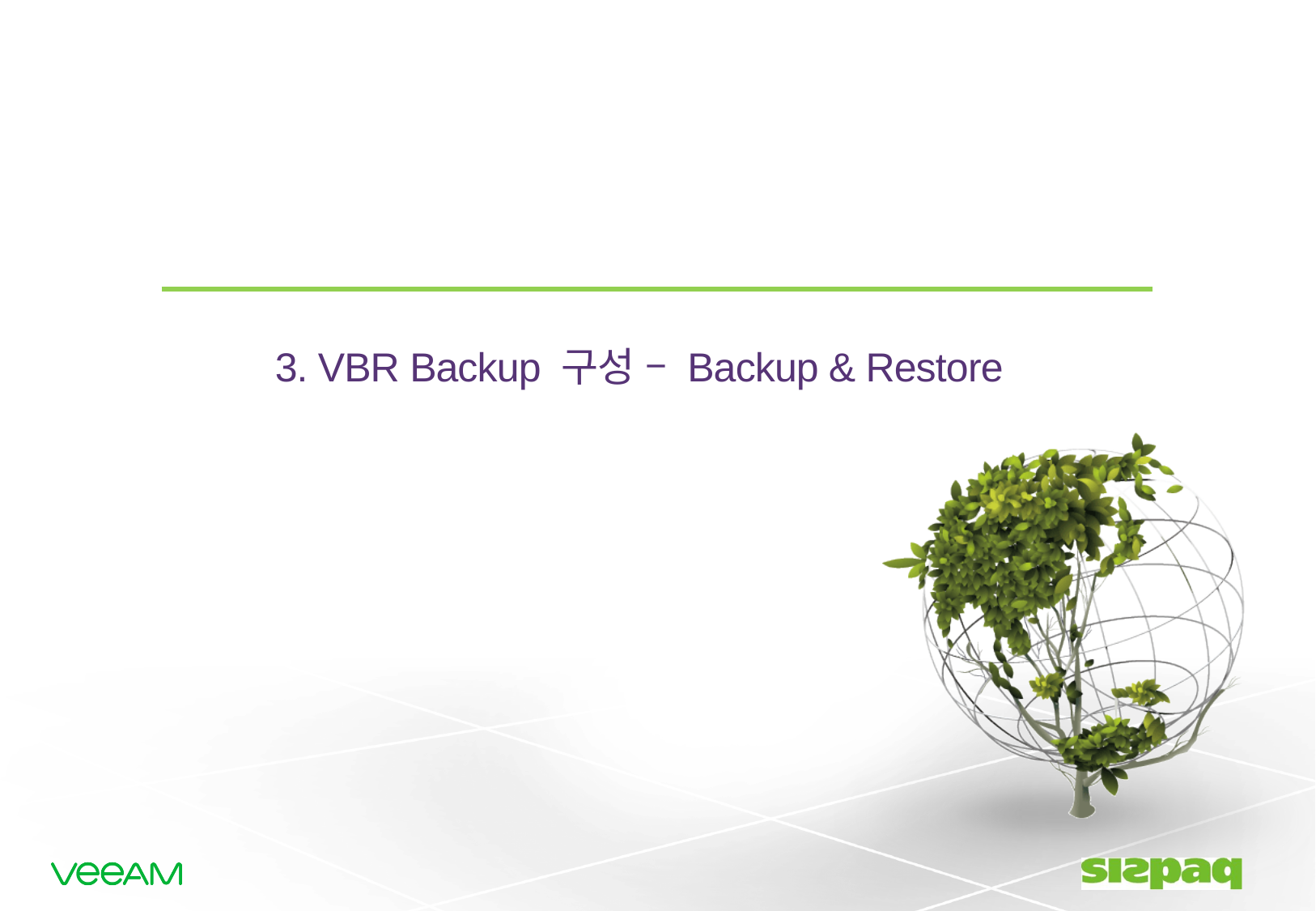

3. VBR Backup 구성 – Backup & Restore